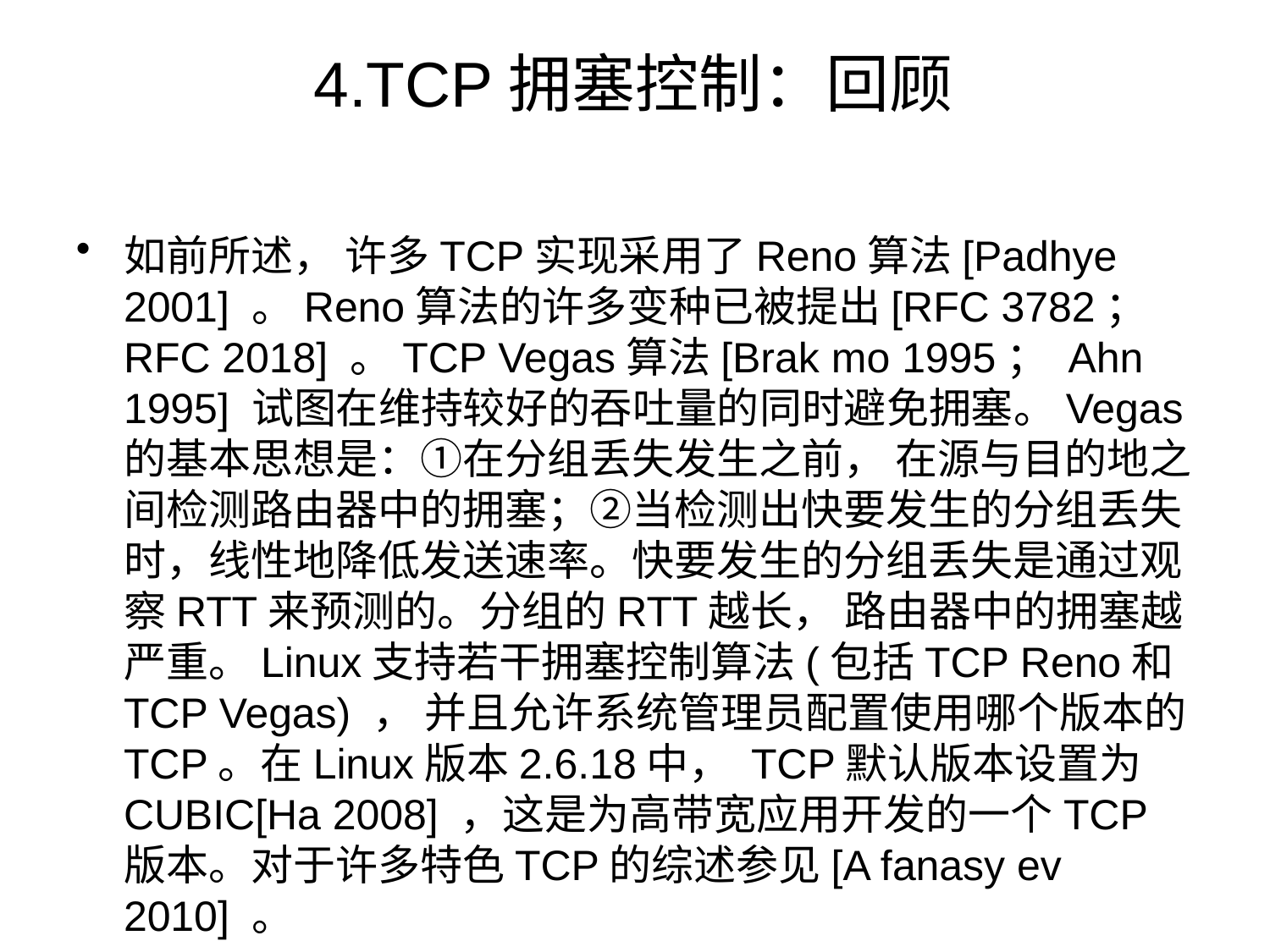

# 4.TCP拥塞控制：回顾
如前所述， 许多TCP实现采用了Reno算法[Padhye 2001] 。Reno算法的许多变种已被提出[RFC 3782； RFC 2018] 。TCP Vegas算法[Brak mo 1995； Ahn 1995] 试图在维持较好的吞吐量的同时避免拥塞。Vegas的基本思想是：①在分组丢失发生之前， 在源与目的地之间检测路由器中的拥塞；②当检测出快要发生的分组丢失时，线性地降低发送速率。快要发生的分组丢失是通过观察RTT来预测的。分组的RTT越长， 路由器中的拥塞越严重。Linux支持若干拥塞控制算法(包括TCP Reno和TCP Vegas) ， 并且允许系统管理员配置使用哪个版本的TCP。在Linux版本2.6.18中， TCP默认版本设置为CUBIC[Ha 2008] ，这是为高带宽应用开发的一个TCP版本。对于许多特色TCP的综述参见[A fanasy ev 2010] 。